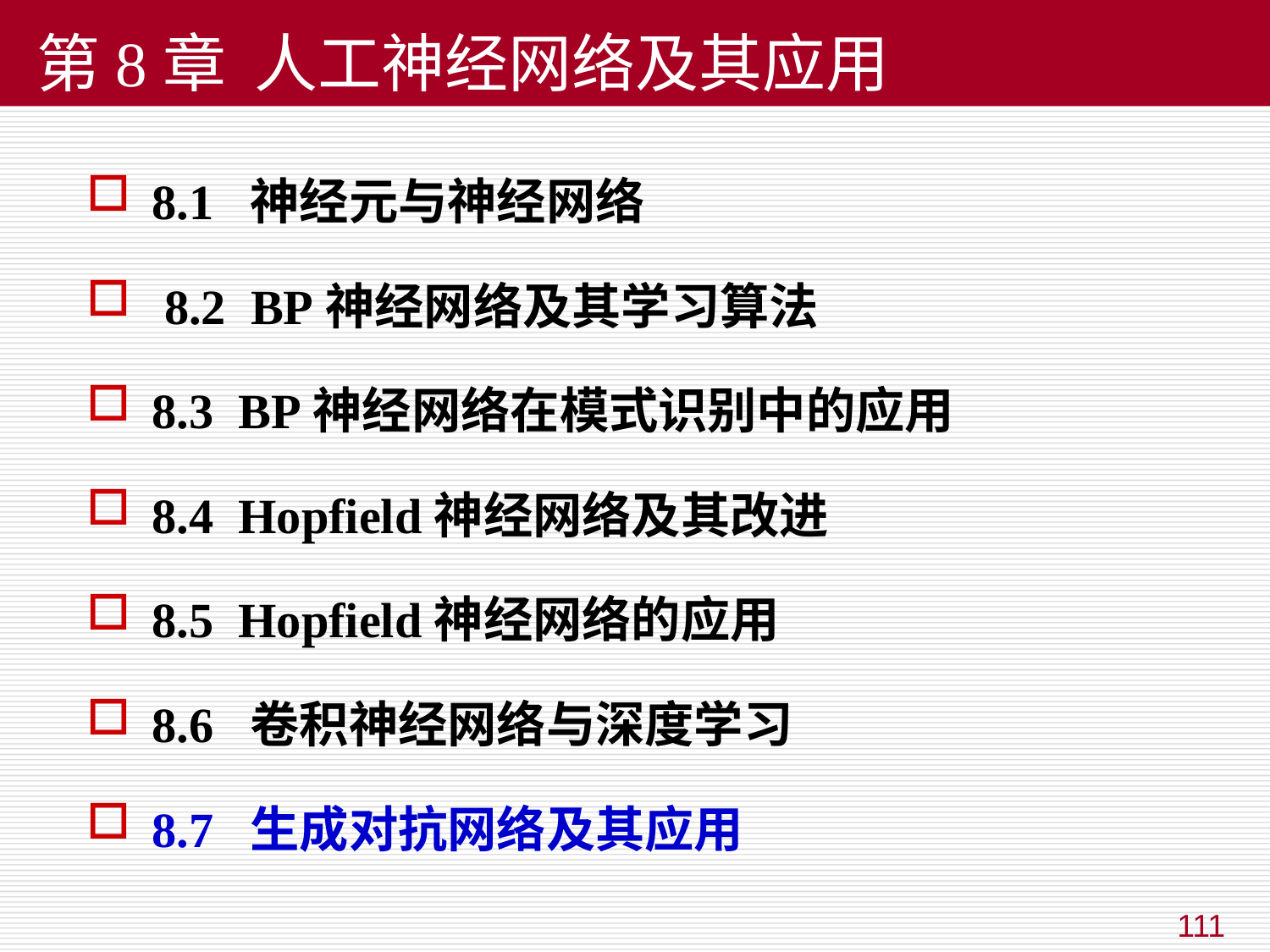

# 第8章  人工神经网络及其应用
8.1  神经元与神经网络
 8.2  BP神经网络及其学习算法
8.3  BP神经网络在模式识别中的应用
8.4  Hopfield神经网络及其改进
8.5  Hopfield神经网络的应用
8.6  卷积神经网络与深度学习
8.7  生成对抗网络及其应用
111